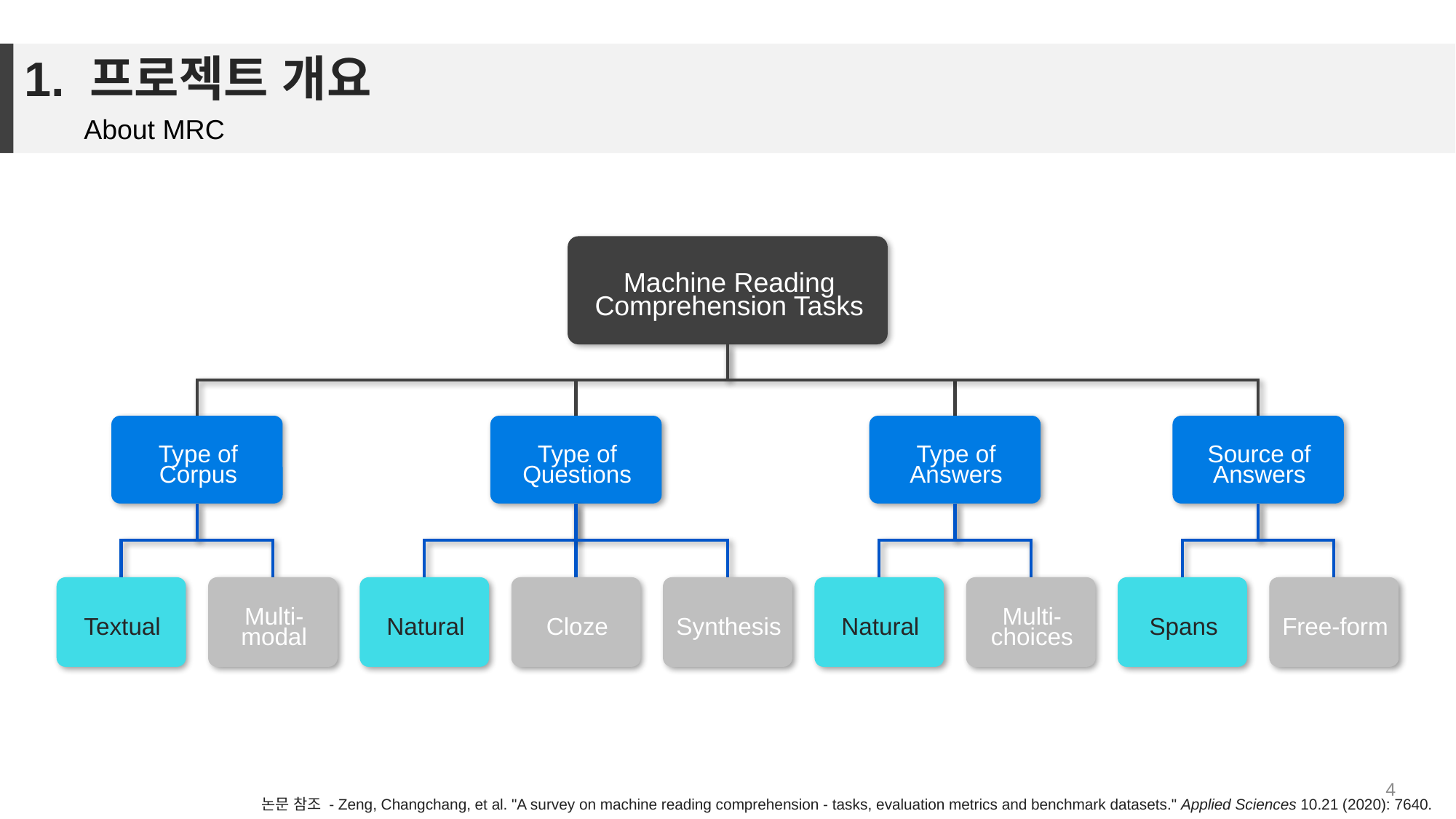

# 1. 프로젝트 개요
About MRC
Machine Reading Comprehension Tasks
Type of Corpus
Textual
Multi-modal
Type of Questions
Natural
Cloze
Synthesis
Type of Answers
Natural
Multi-choices
Source of Answers
Spans
Free-form
4
논문 참조 - Zeng, Changchang, et al. "A survey on machine reading comprehension - tasks, evaluation metrics and benchmark datasets." Applied Sciences 10.21 (2020): 7640.